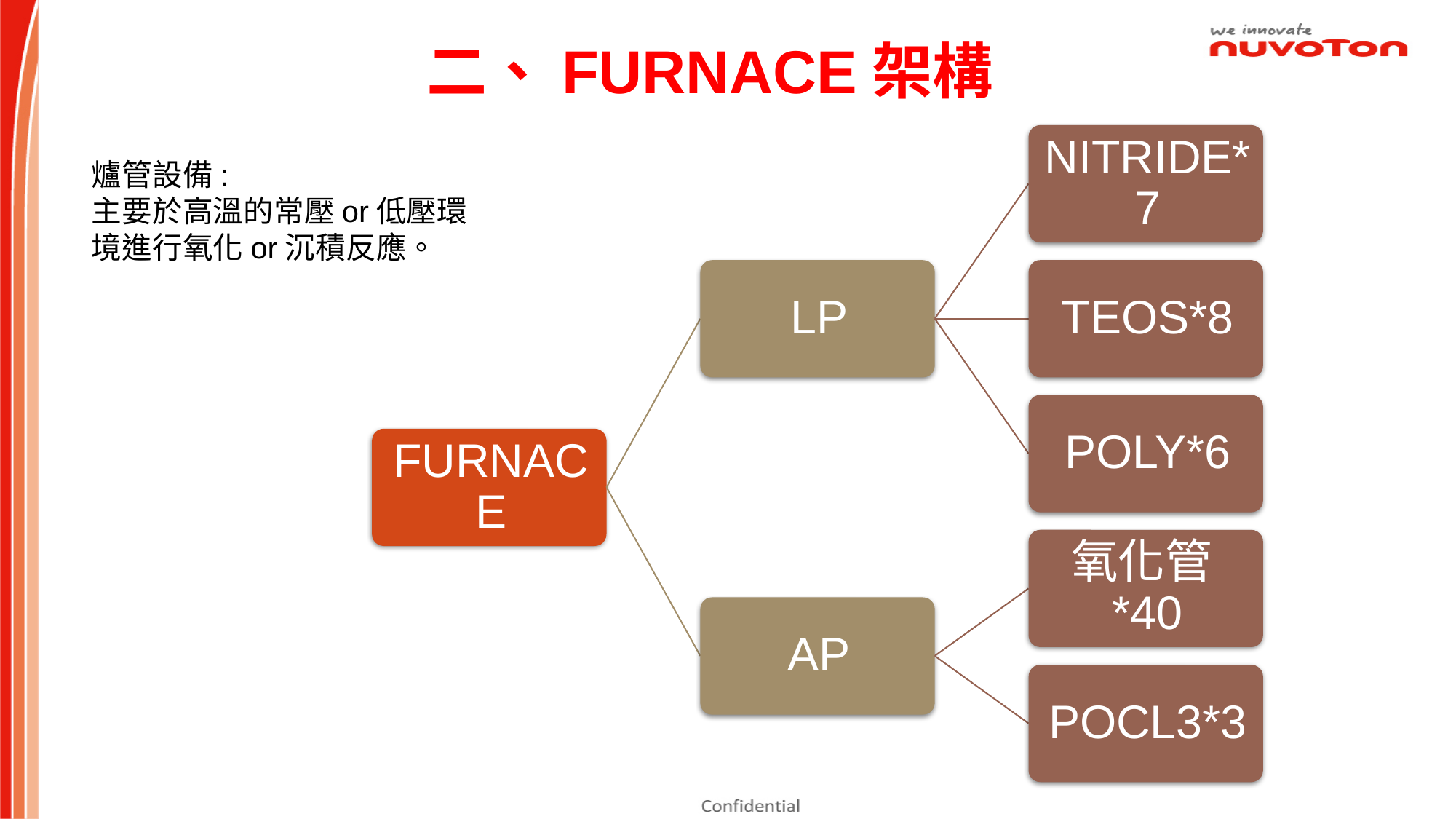

二、FURNACE架構
FURNACE

LP

NITRIDE*7

TEOS*8

POLY*6

AP

氧化管*40

POCL3*3
爐管設備:
主要於高溫的常壓or低壓環境進行氧化or沉積反應。